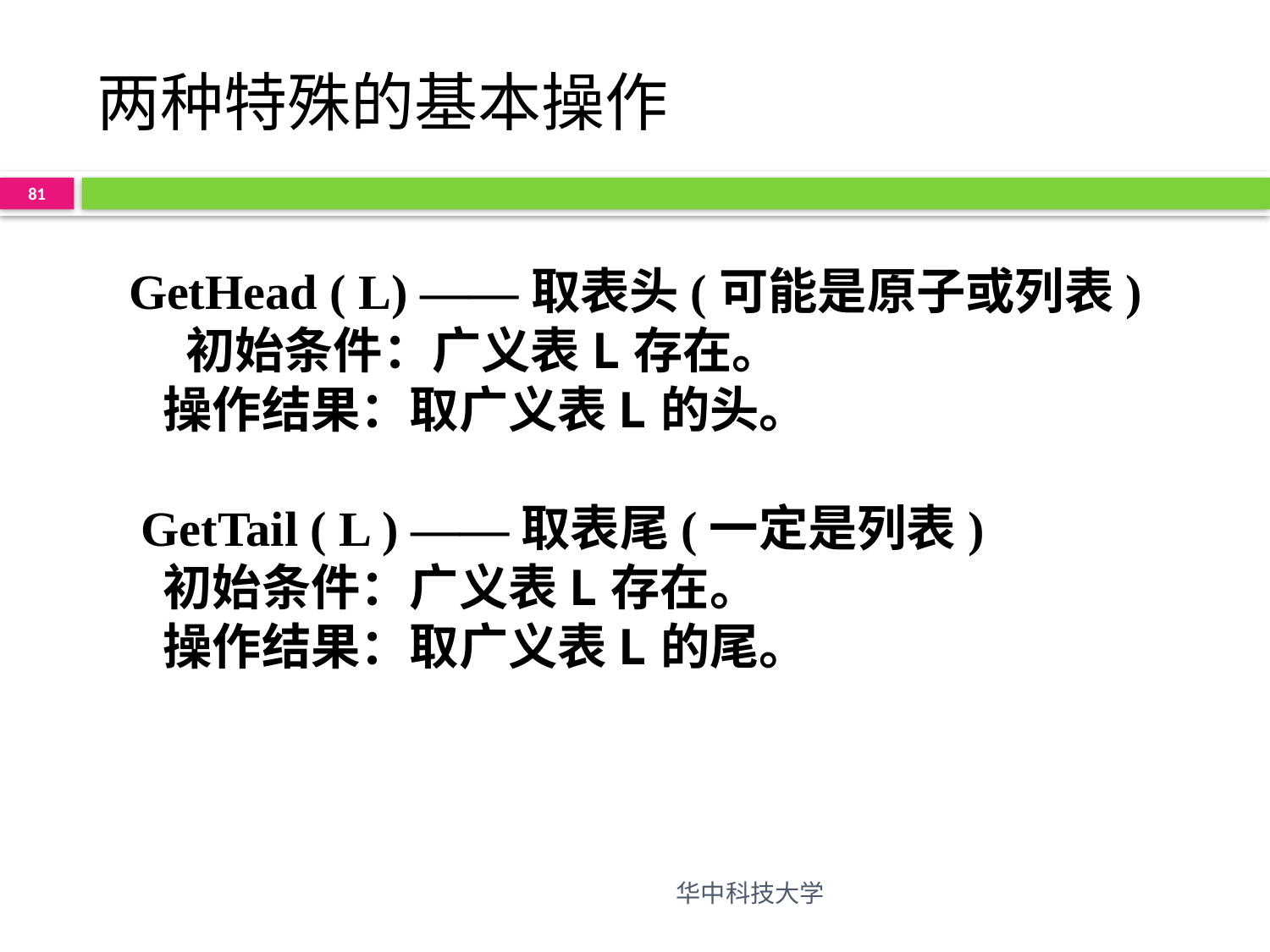

# 两种特殊的基本操作
81
GetHead ( L) ——取表头(可能是原子或列表)
    初始条件：广义表L存在。
  操作结果：取广义表L的头。

 GetTail ( L ) ——取表尾(一定是列表)
  初始条件：广义表L存在。
  操作结果：取广义表L的尾。
华中科技大学